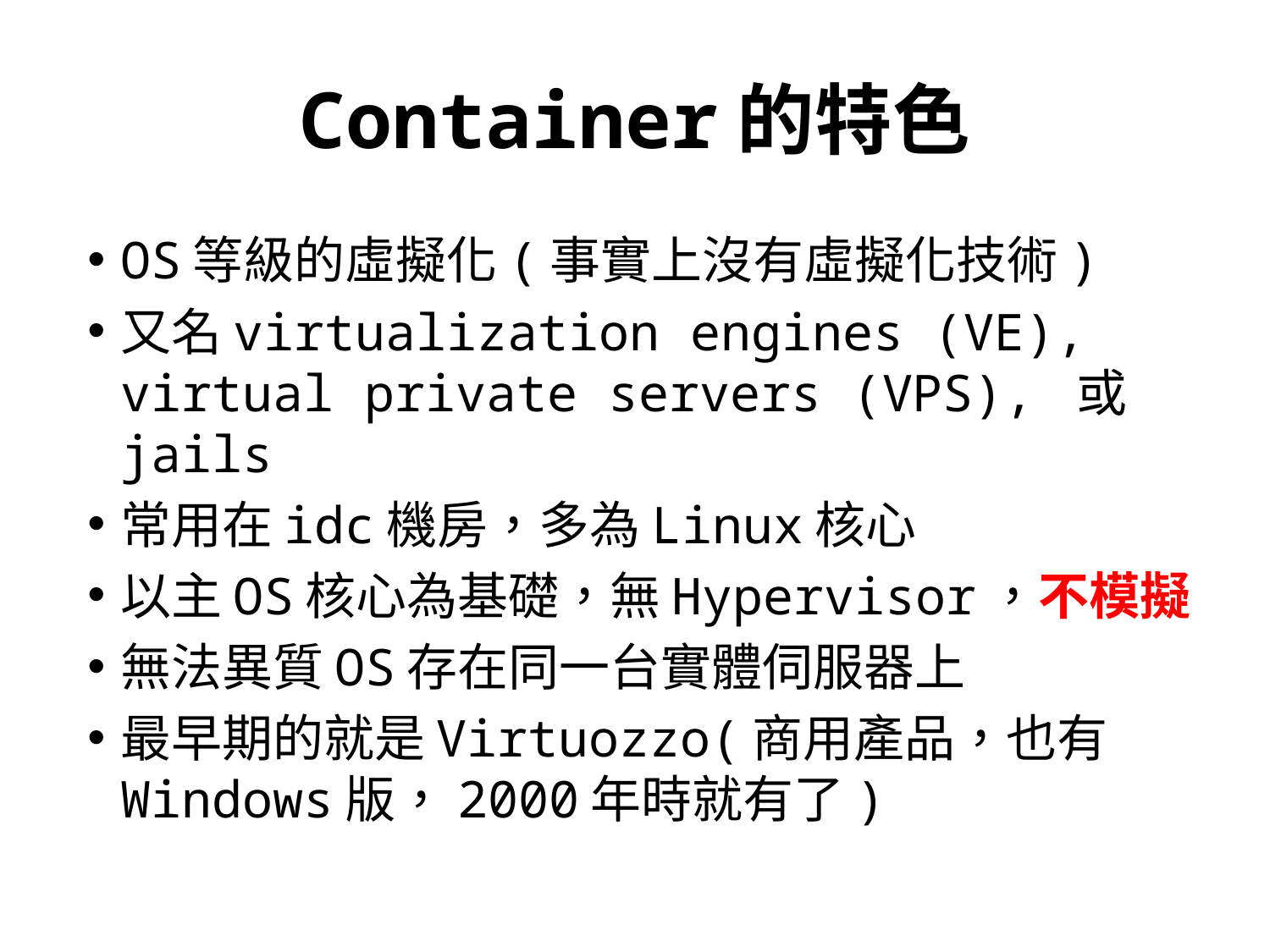

# Container的特色
OS等級的虛擬化(事實上沒有虛擬化技術)
又名virtualization engines (VE), virtual private servers (VPS), 或jails
常用在idc機房，多為Linux核心
以主OS核心為基礎，無Hypervisor，不模擬
無法異質OS存在同一台實體伺服器上
最早期的就是Virtuozzo(商用產品，也有Windows版，2000年時就有了)